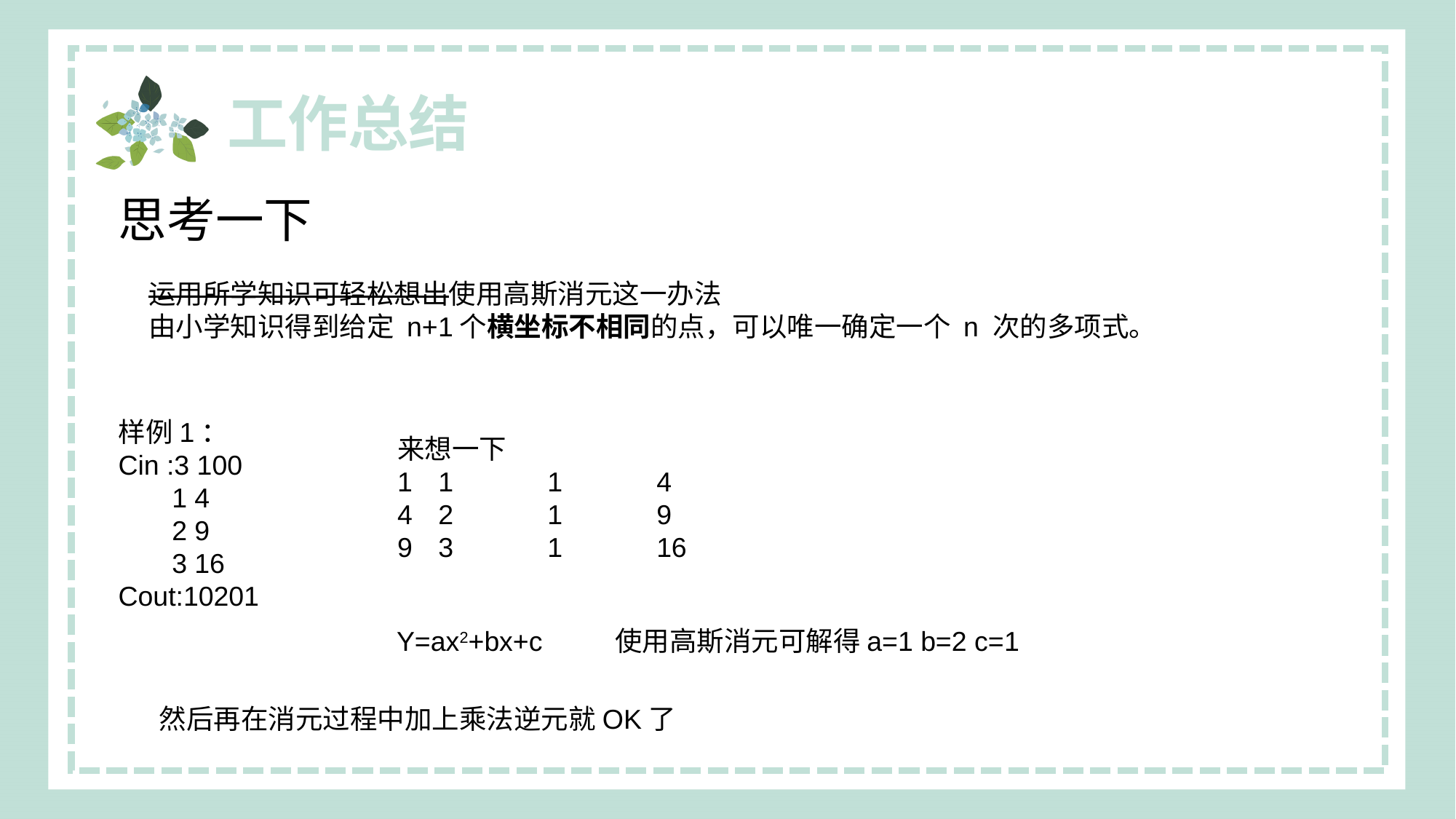

思考一下
运用所学知识可轻松想出使用高斯消元这一办法
由小学知识得到给定 n+1个横坐标不相同的点，可以唯一确定一个 n 次的多项式。
样例1：
Cin :3 100
       1 4
       2 9
       3 16
Cout:10201
来想一下
1	1	4
2	1	9
3	1	16

Y=ax2+bx+c	使用高斯消元可解得a=1 b=2 c=1

然后再在消元过程中加上乘法逆元就OK了